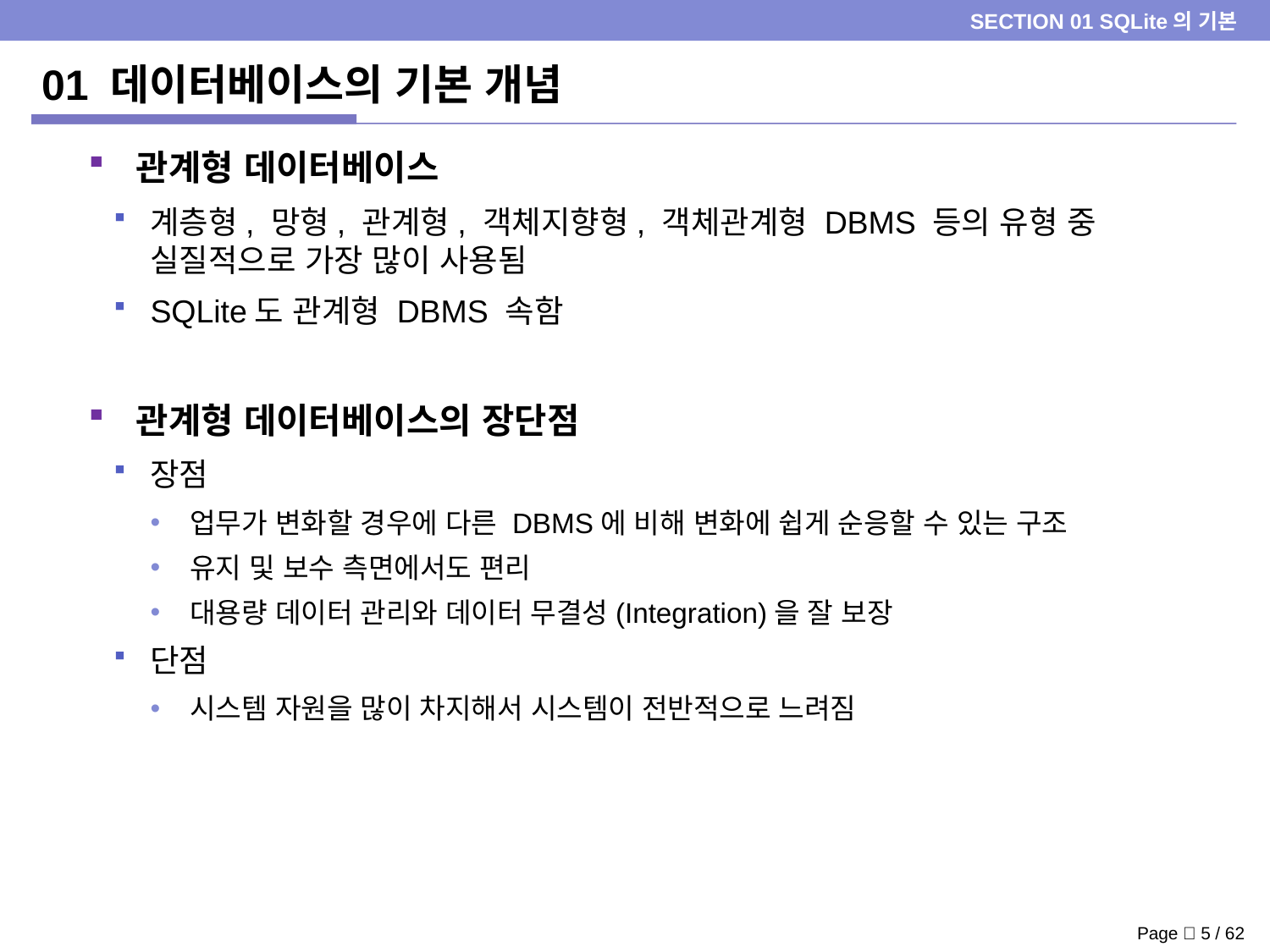

SECTION 01 SQLite의 기본
# 01 데이터베이스의 기본 개념
관계형 데이터베이스
계층형, 망형, 관계형, 객체지향형, 객체관계형 DBMS 등의 유형 중 실질적으로 가장 많이 사용됨
SQLite도 관계형 DBMS 속함

관계형 데이터베이스의 장단점
장점
업무가 변화할 경우에 다른 DBMS에 비해 변화에 쉽게 순응할 수 있는 구조
유지 및 보수 측면에서도 편리
대용량 데이터 관리와 데이터 무결성(Integration)을 잘 보장
단점
시스템 자원을 많이 차지해서 시스템이 전반적으로 느려짐